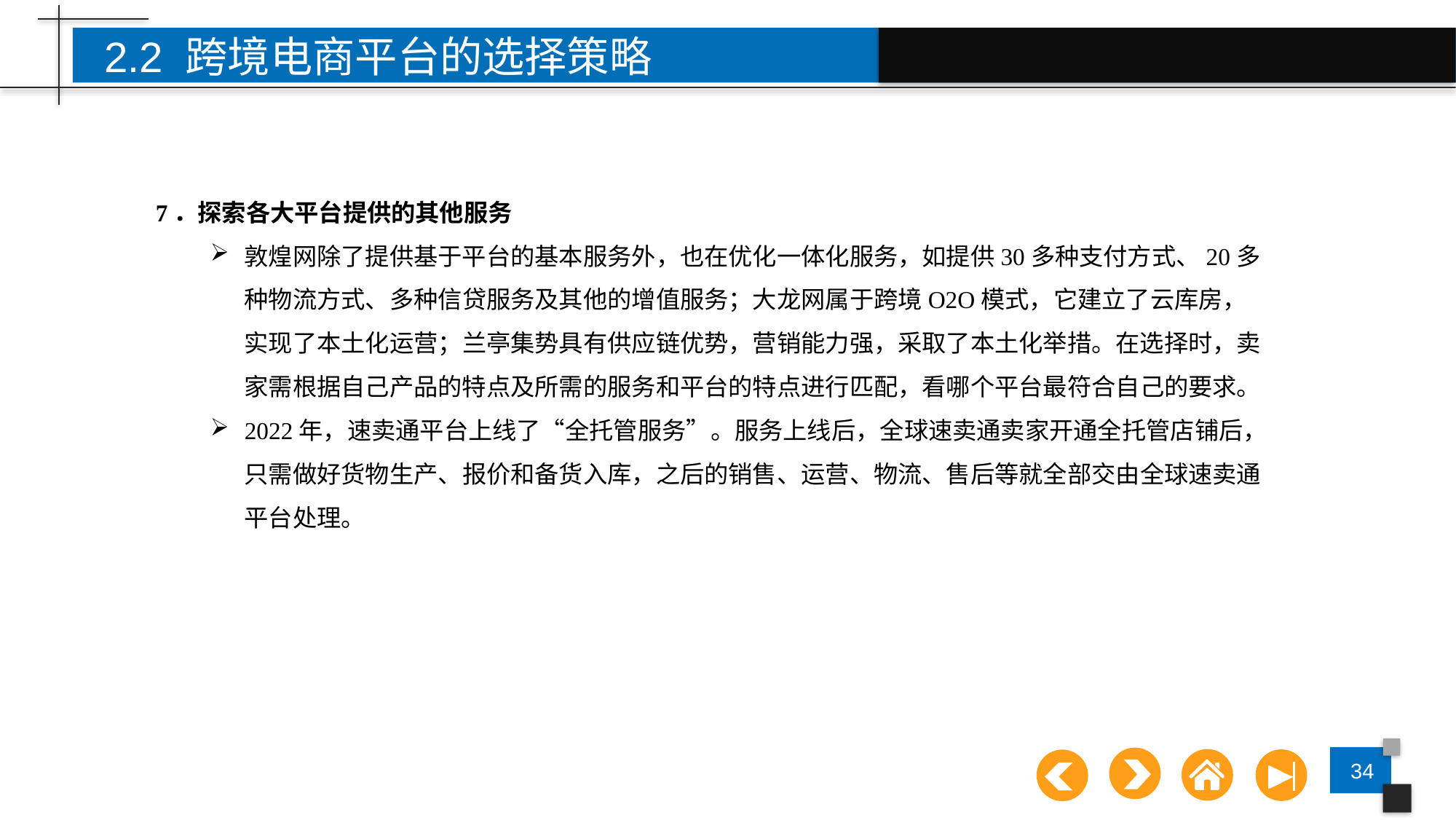

2.2 跨境电商平台的选择策略
7．探索各大平台提供的其他服务
敦煌网除了提供基于平台的基本服务外，也在优化一体化服务，如提供30多种支付方式、20多种物流方式、多种信贷服务及其他的增值服务；大龙网属于跨境O2O模式，它建立了云库房，实现了本土化运营；兰亭集势具有供应链优势，营销能力强，采取了本土化举措。在选择时，卖家需根据自己产品的特点及所需的服务和平台的特点进行匹配，看哪个平台最符合自己的要求。
2022年，速卖通平台上线了“全托管服务”。服务上线后，全球速卖通卖家开通全托管店铺后，只需做好货物生产、报价和备货入库，之后的销售、运营、物流、售后等就全部交由全球速卖通平台处理。